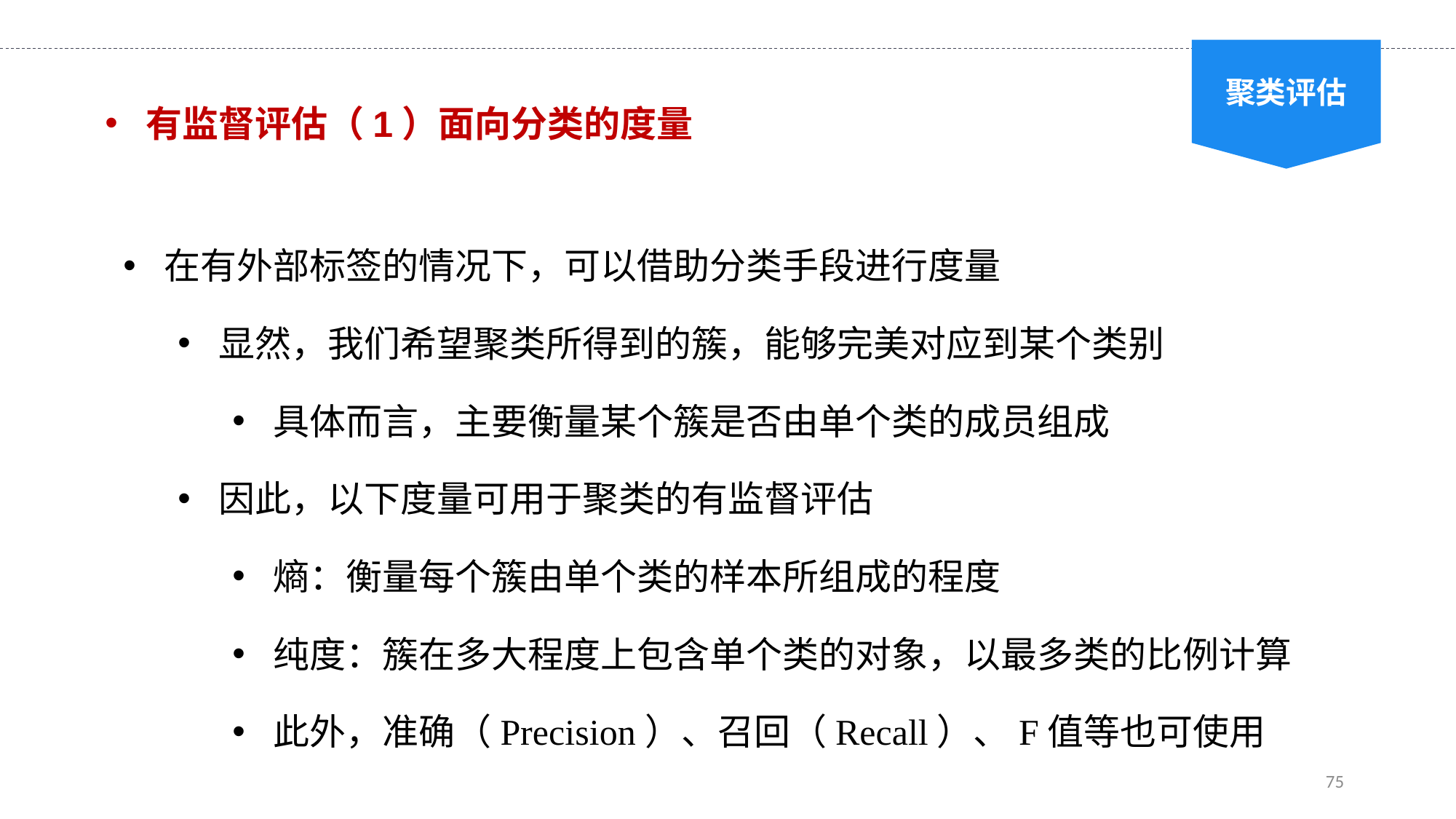

聚类评估
有监督评估（1）面向分类的度量
在有外部标签的情况下，可以借助分类手段进行度量
显然，我们希望聚类所得到的簇，能够完美对应到某个类别
具体而言，主要衡量某个簇是否由单个类的成员组成
因此，以下度量可用于聚类的有监督评估
熵：衡量每个簇由单个类的样本所组成的程度
纯度：簇在多大程度上包含单个类的对象，以最多类的比例计算
此外，准确（Precision）、召回（Recall）、F值等也可使用
75